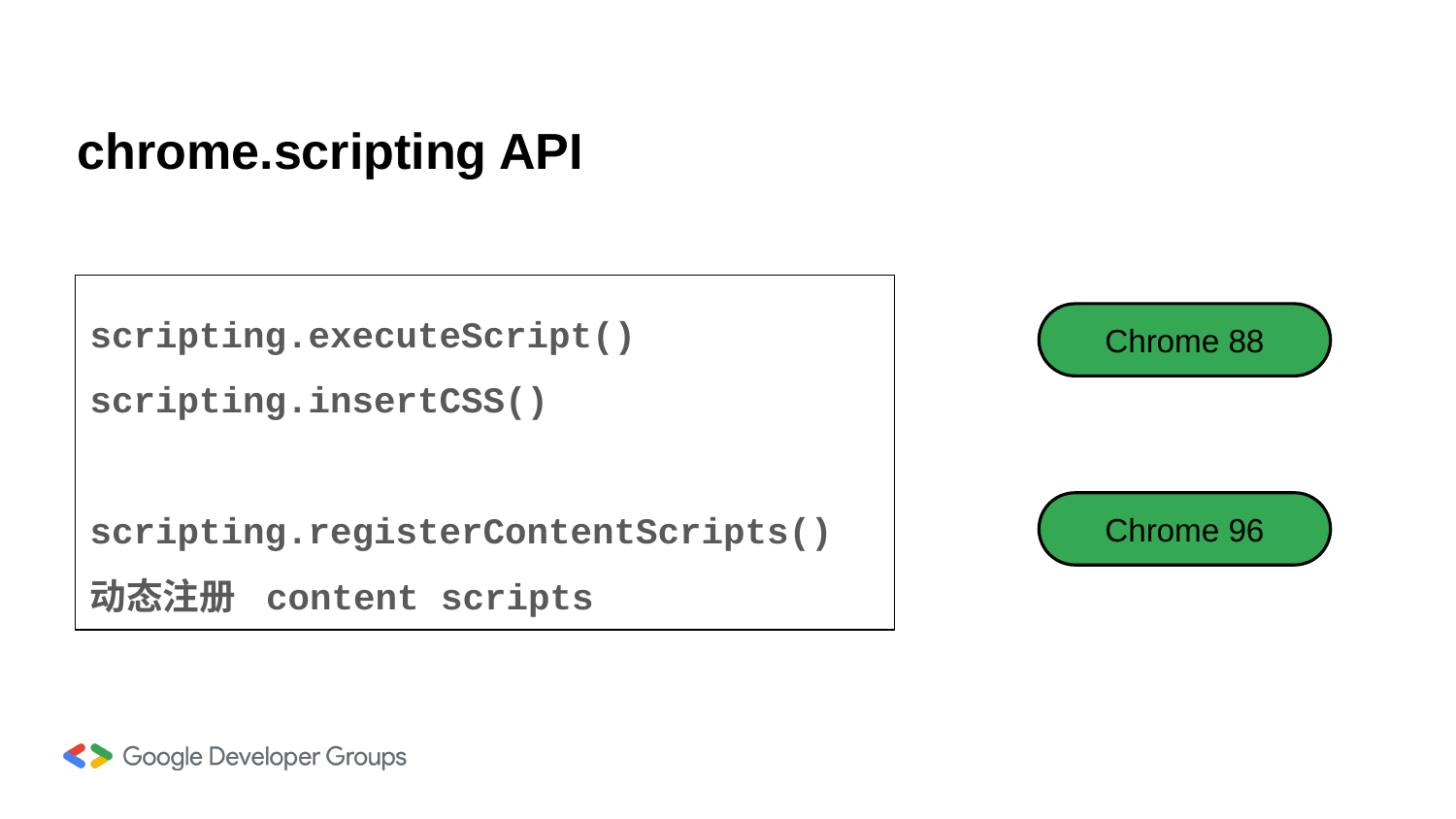

# chrome.scripting API
scripting.executeScript()
scripting.insertCSS()

scripting.registerContentScripts()
动态注册 content scripts
Chrome 88
Chrome 96